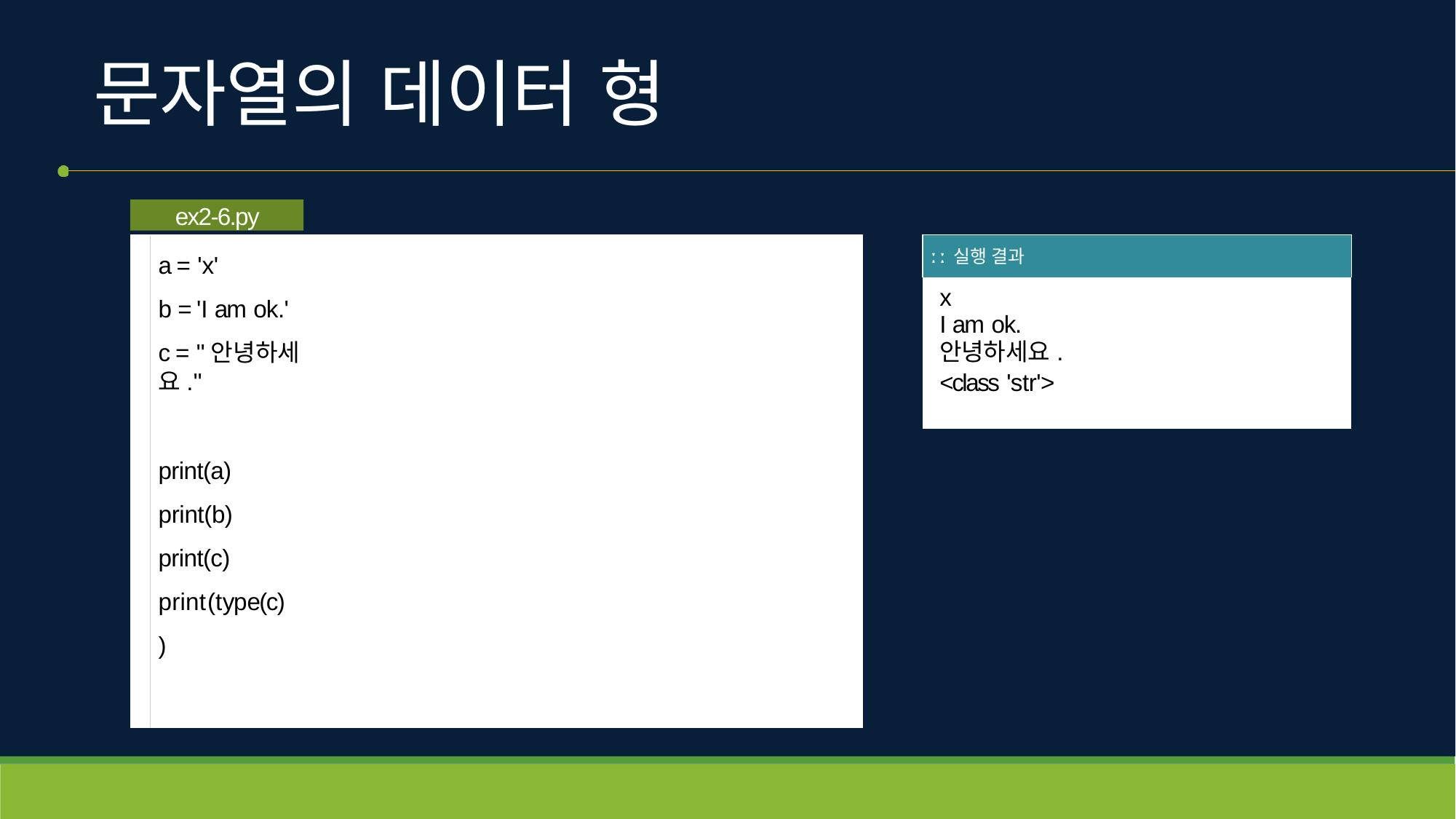

# 문자열의 데이터 형

ex2-6.py
a = 'x'
b = 'I am ok.'
c = "안녕하세요."

print(a)  print(b)  print(c)  print(type(c))
| ː ː 실행 결과 |
| --- |
| x I am ok. 안녕하세요. <class 'str'> |